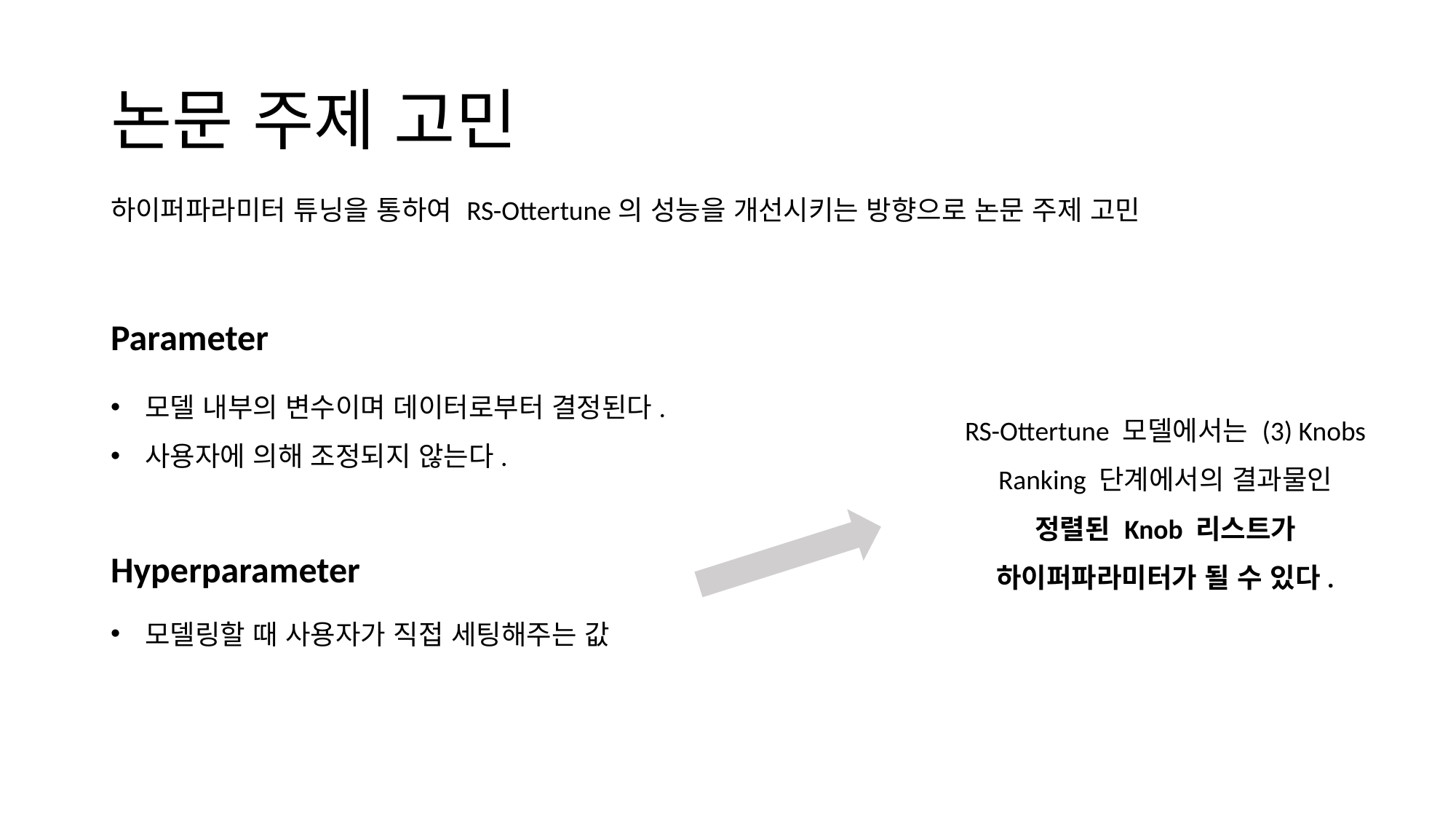

# 논문 주제 고민
하이퍼파라미터 튜닝을 통하여 RS-Ottertune의 성능을 개선시키는 방향으로 논문 주제 고민
Parameter
모델 내부의 변수이며 데이터로부터 결정된다.
사용자에 의해 조정되지 않는다.
RS-Ottertune 모델에서는 (3) Knobs Ranking 단계에서의 결과물인 정렬된 Knob 리스트가 하이퍼파라미터가 될 수 있다.

Hyperparameter
모델링할 때 사용자가 직접 세팅해주는 값